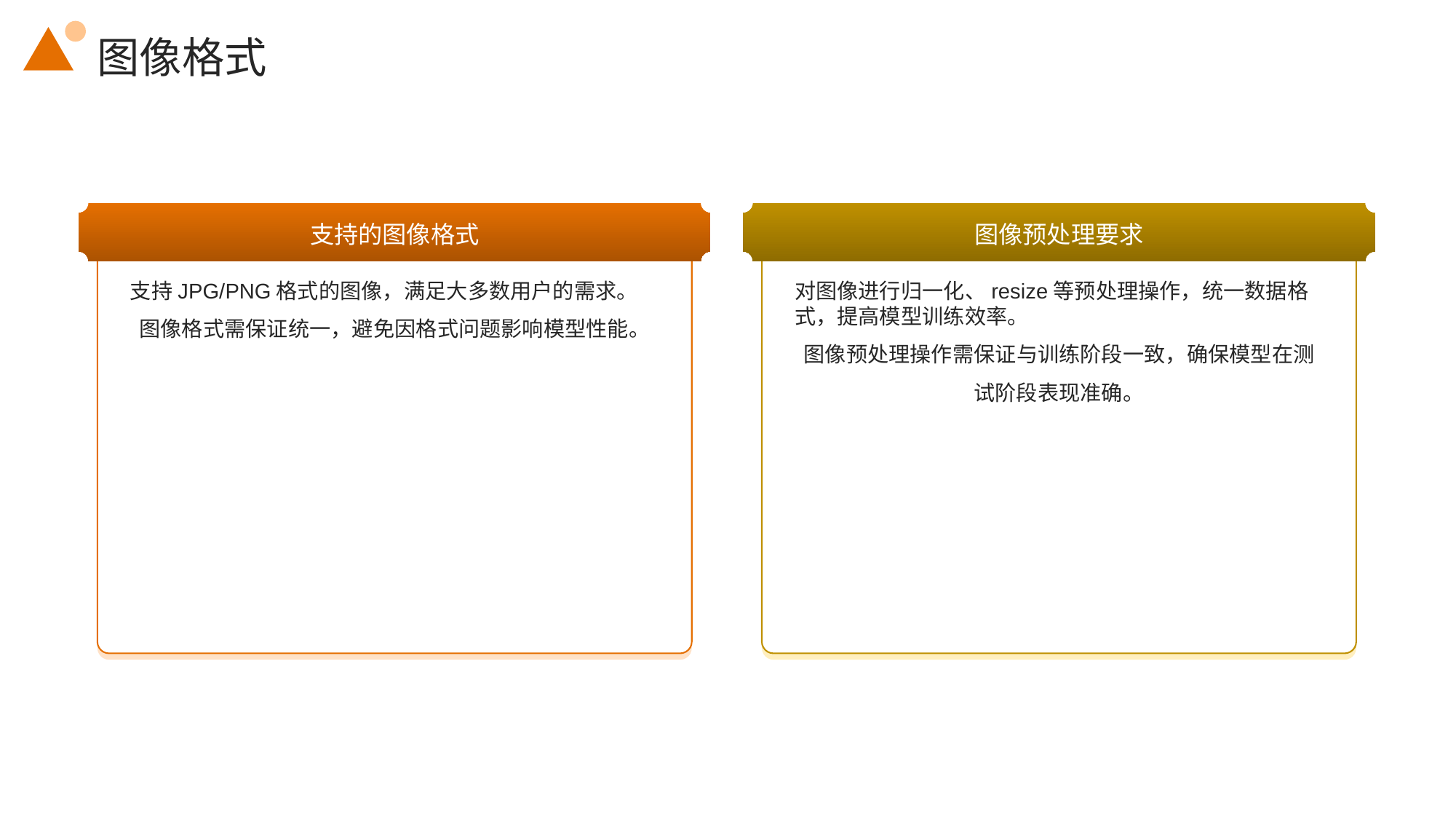

图像格式

图像预处理要求
支持的图像格式

对图像进行归一化、resize等预处理操作，统一数据格式，提高模型训练效率。
图像预处理操作需保证与训练阶段一致，确保模型在测试阶段表现准确。
支持JPG/PNG格式的图像，满足大多数用户的需求。
图像格式需保证统一，避免因格式问题影响模型性能。